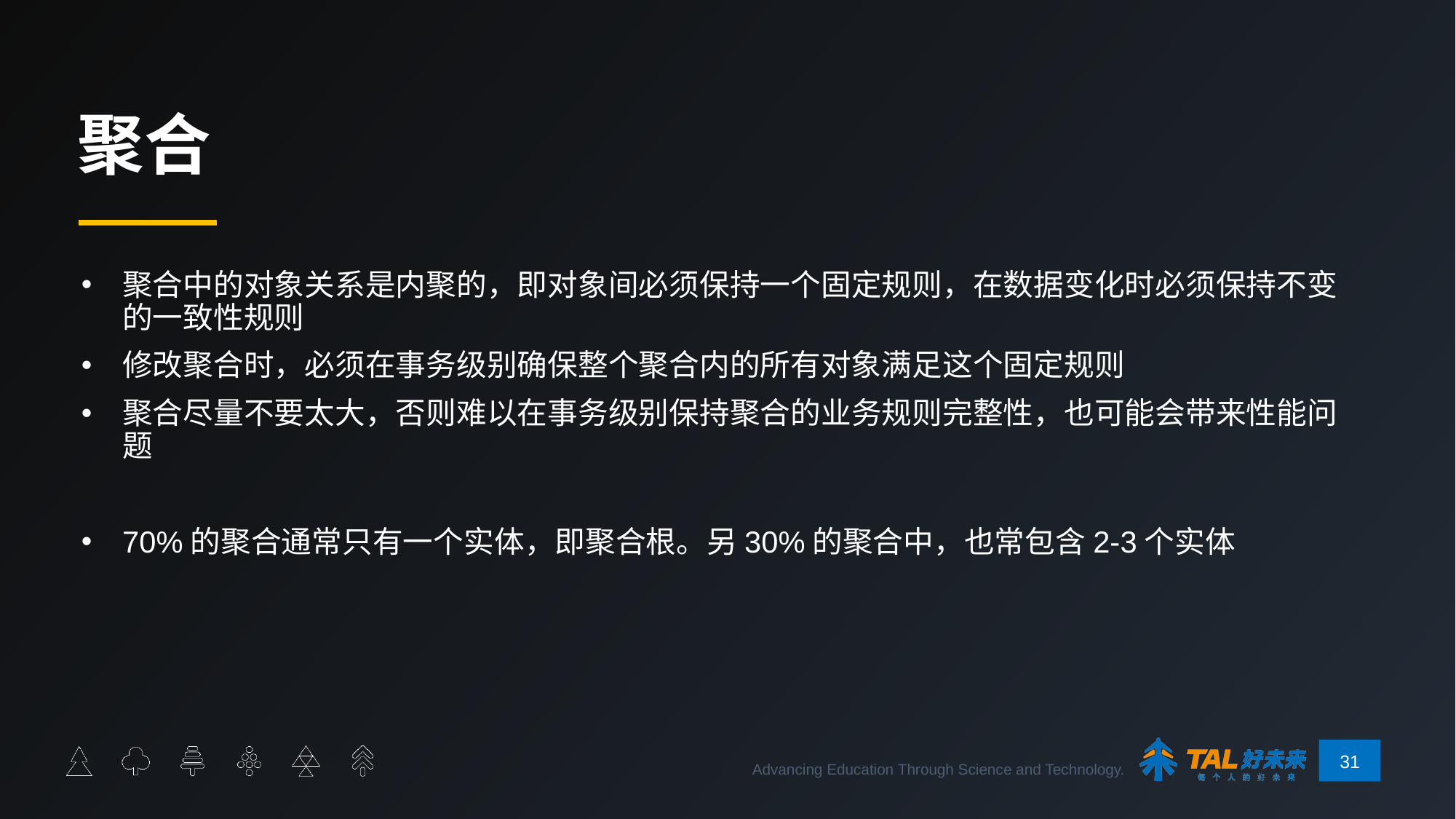

# 聚合

聚合中的对象关系是内聚的，即对象间必须保持一个固定规则，在数据变化时必须保持不变的一致性规则
修改聚合时，必须在事务级别确保整个聚合内的所有对象满足这个固定规则
聚合尽量不要太大，否则难以在事务级别保持聚合的业务规则完整性，也可能会带来性能问题

70%的聚合通常只有一个实体，即聚合根。另30%的聚合中，也常包含2-3个实体
31